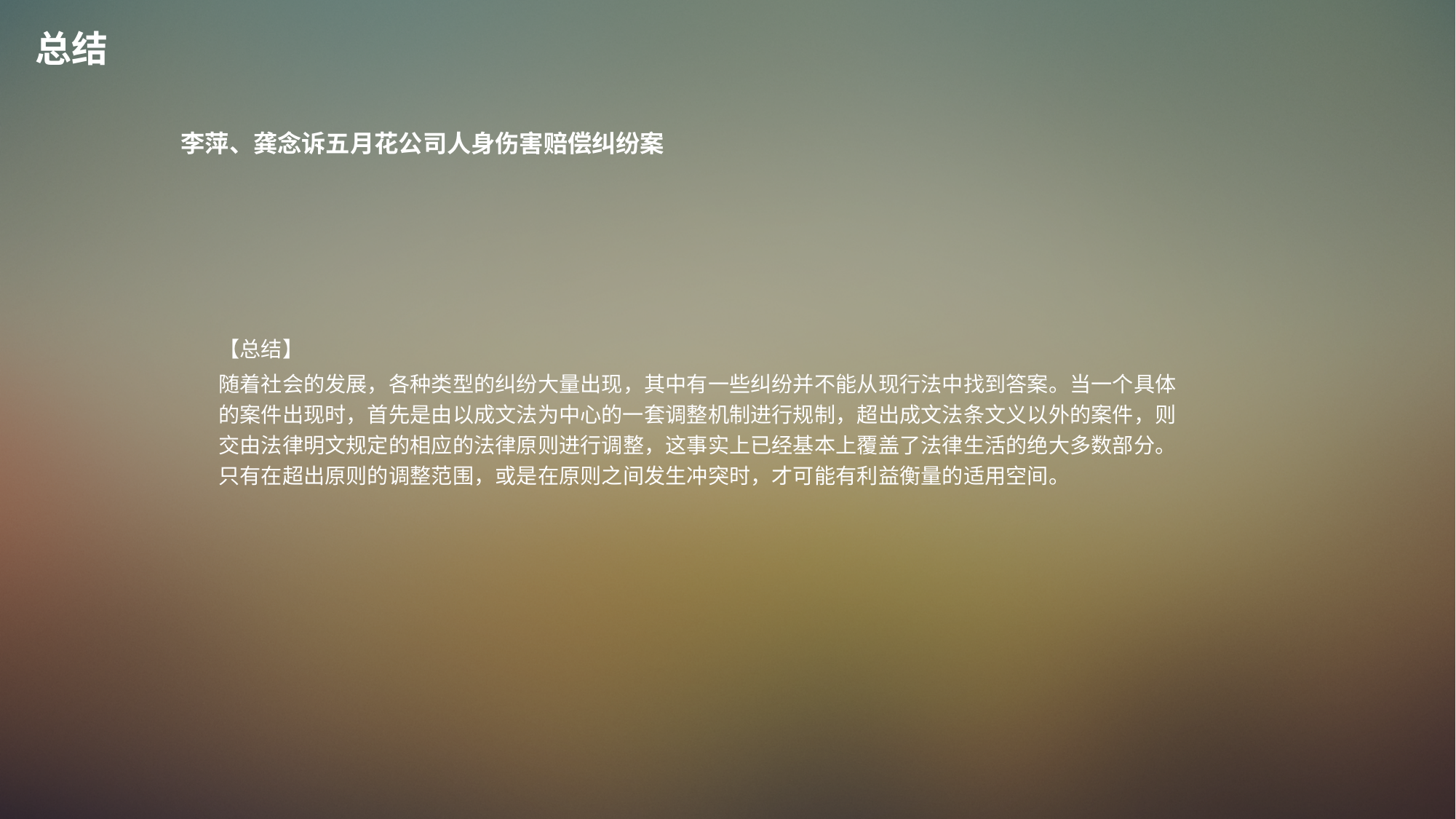

总结
李萍、龚念诉五月花公司人身伤害赔偿纠纷案
【总结】
随着社会的发展，各种类型的纠纷大量出现，其中有一些纠纷并不能从现行法中找到答案。当一个具体的案件出现时，首先是由以成文法为中心的一套调整机制进行规制，超出成文法条文义以外的案件，则交由法律明文规定的相应的法律原则进行调整，这事实上已经基本上覆盖了法律生活的绝大多数部分。只有在超出原则的调整范围，或是在原则之间发生冲突时，才可能有利益衡量的适用空间。